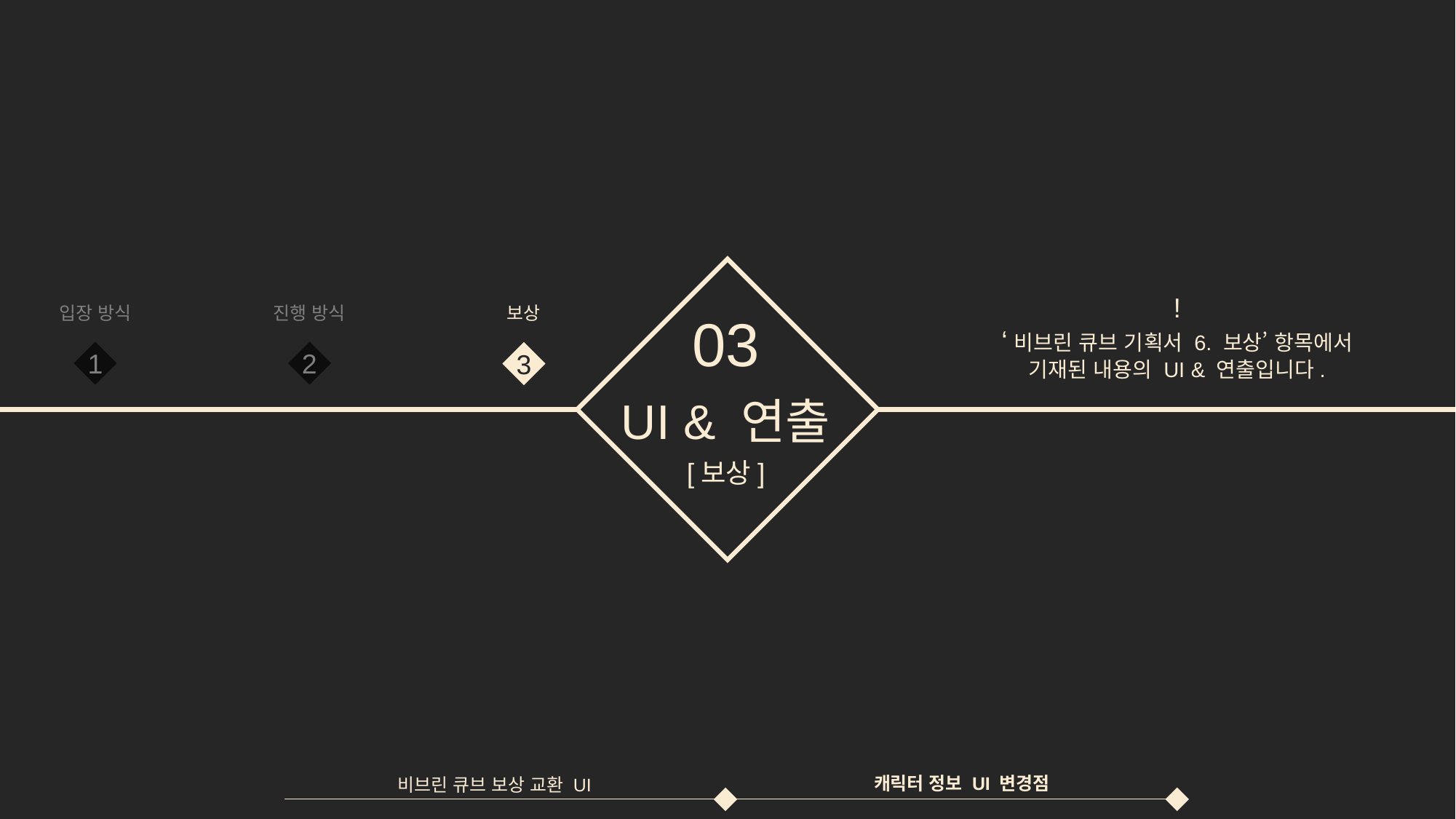

!
‘비브린 큐브 기획서 6. 보상’ 항목에서
기재된 내용의 UI & 연출입니다.
입장 방식
진행 방식
보상
03
1
2
3
UI & 연출
[보상]
비브린 큐브 보상 교환 UI
캐릭터 정보 UI 변경점